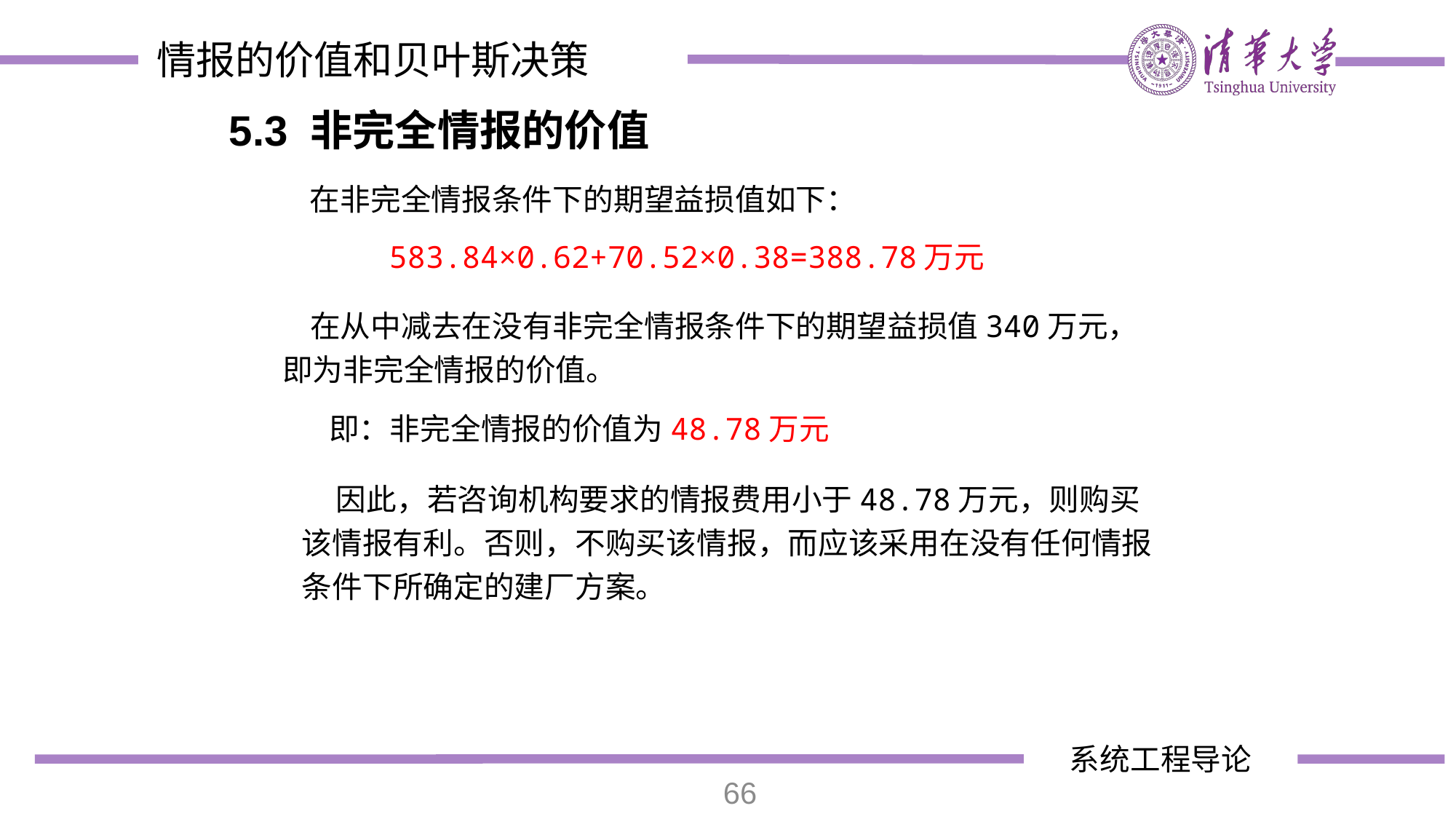

情报的价值和贝叶斯决策
5.3 非完全情报的价值
   在非完全情报条件下的期望益损值如下：
583.84×0.62+70.52×0.38=388.78万元
   在从中减去在没有非完全情报条件下的期望益损值340万元，即为非完全情报的价值。
即：非完全情报的价值为48.78万元
    因此，若咨询机构要求的情报费用小于48.78万元，则购买该情报有利。否则，不购买该情报，而应该采用在没有任何情报条件下所确定的建厂方案。